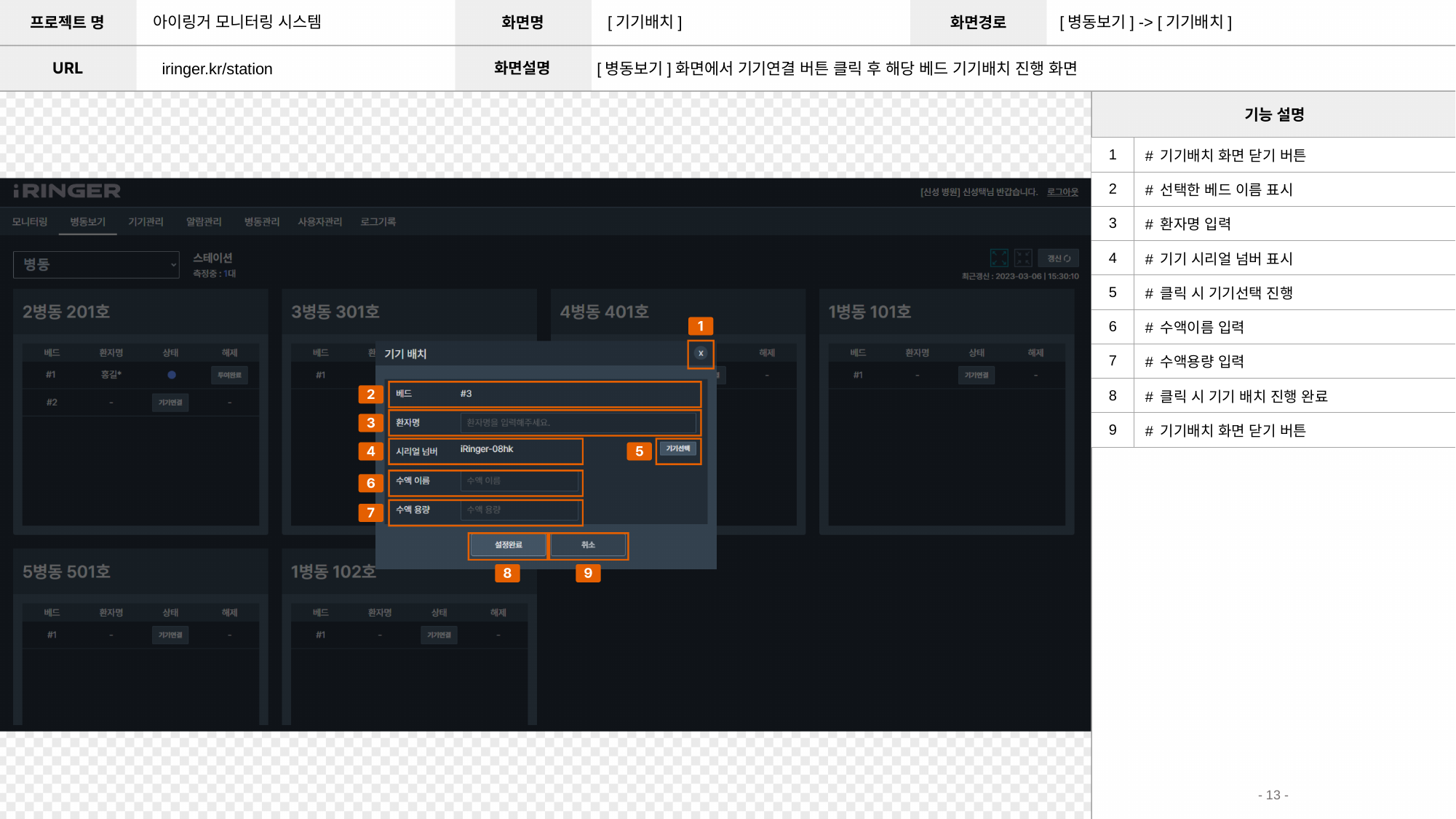

아이링거 모니터링 시스템
[기기배치]
[병동보기] -> [기기배치]
iringer.kr/station
[병동보기]화면에서 기기연결 버튼 클릭 후 해당 베드 기기배치 진행 화면
| 1 | # 기기배치 화면 닫기 버튼 |
| --- | --- |
| 2 | # 선택한 베드 이름 표시 |
| 3 | # 환자명 입력 |
| 4 | # 기기 시리얼 넘버 표시 |
| 5 | # 클릭 시 기기선택 진행 |
| 6 | # 수액이름 입력 |
| 7 | # 수액용량 입력 |
| 8 | # 클릭 시 기기 배치 진행 완료 |
| 9 | # 기기배치 화면 닫기 버튼 |
- 13 -